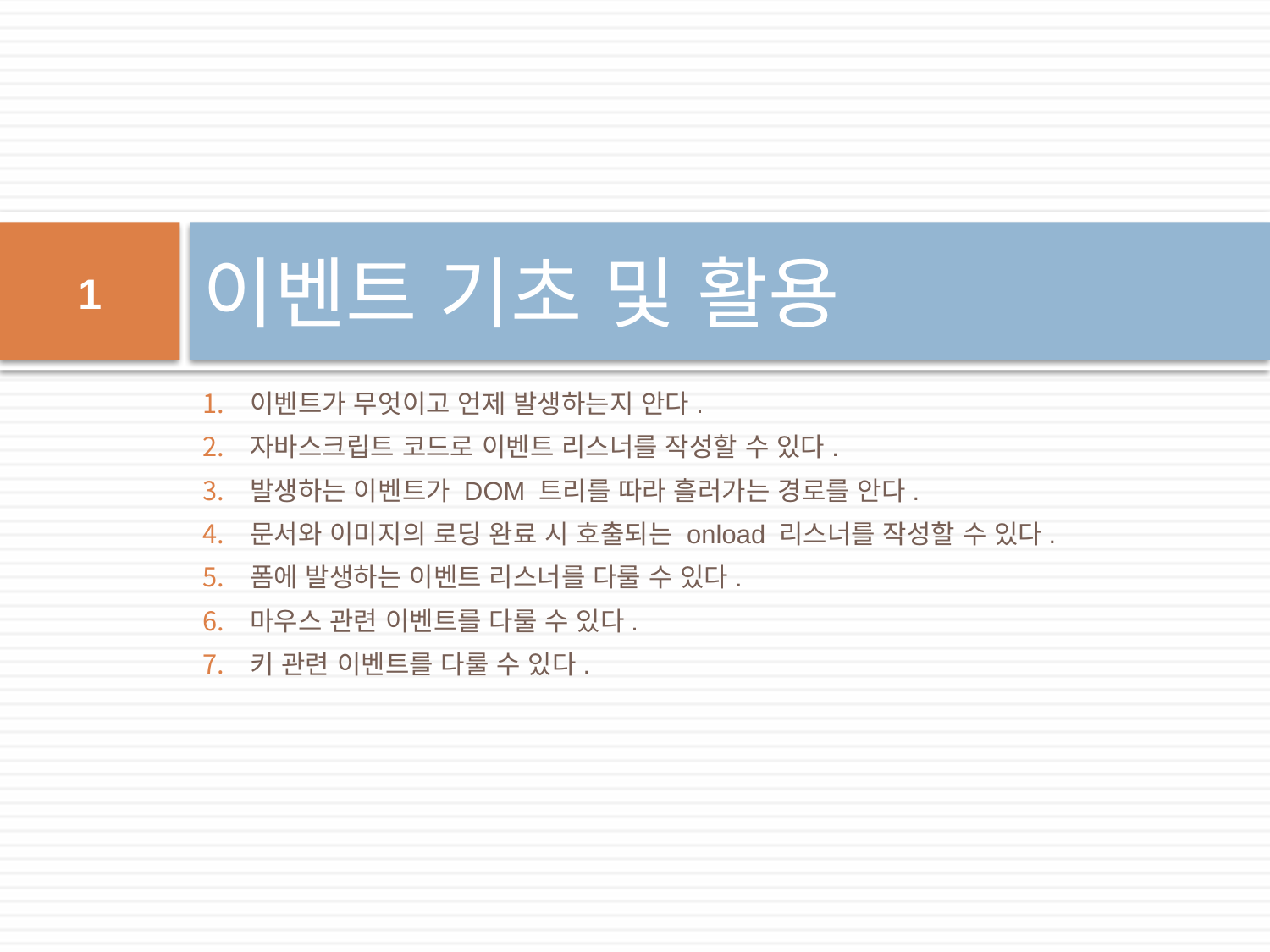

# 이벤트 기초 및 활용
1
이벤트가 무엇이고 언제 발생하는지 안다.
자바스크립트 코드로 이벤트 리스너를 작성할 수 있다.
발생하는 이벤트가 DOM 트리를 따라 흘러가는 경로를 안다.
문서와 이미지의 로딩 완료 시 호출되는 onload 리스너를 작성할 수 있다.
폼에 발생하는 이벤트 리스너를 다룰 수 있다.
마우스 관련 이벤트를 다룰 수 있다.
키 관련 이벤트를 다룰 수 있다.